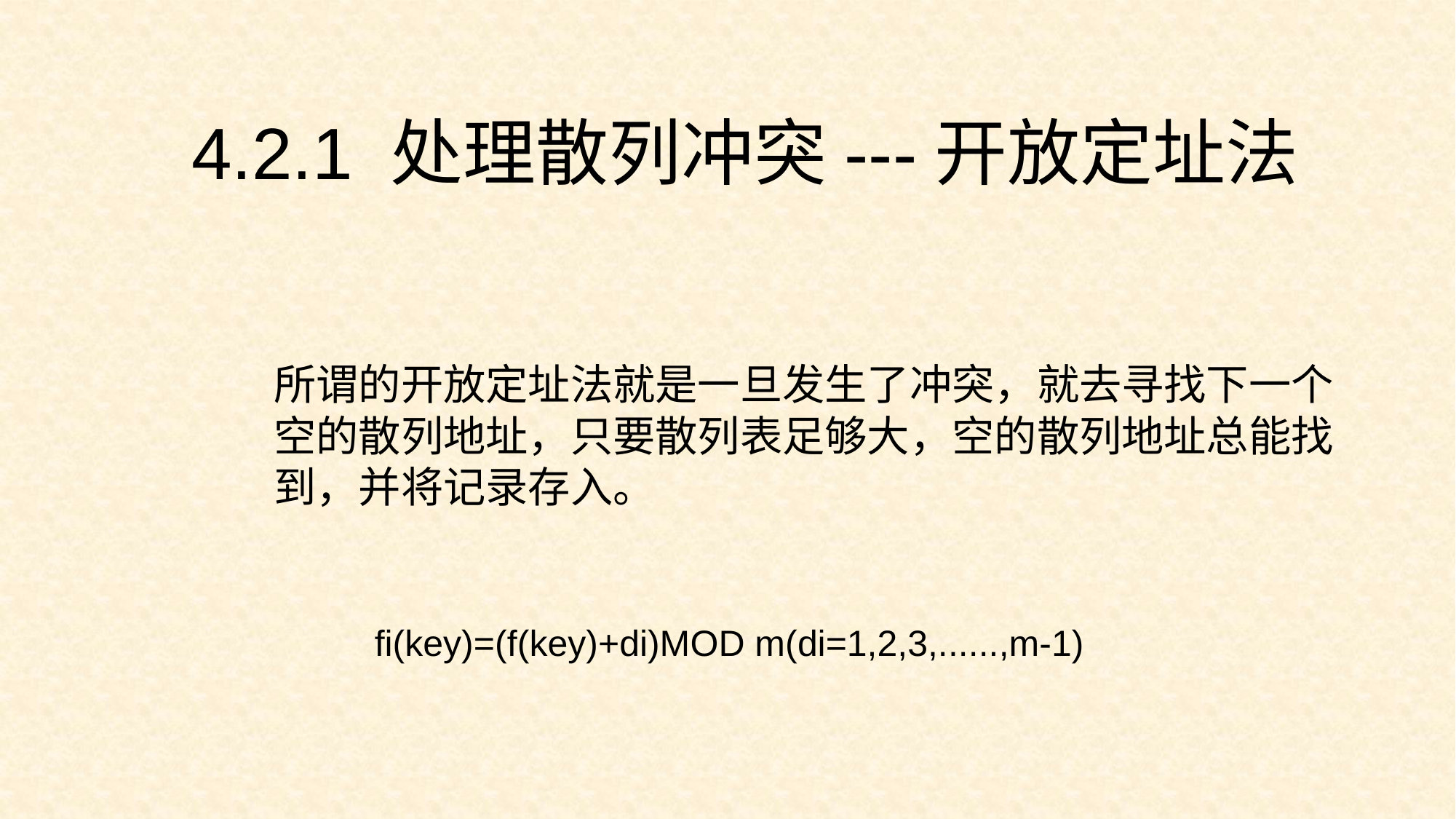

4.2.1 处理散列冲突---开放定址法
所谓的开放定址法就是一旦发生了冲突，就去寻找下一个空的散列地址，只要散列表足够大，空的散列地址总能找到，并将记录存入。
fi(key)=(f(key)+di)MOD m(di=1,2,3,......,m-1)